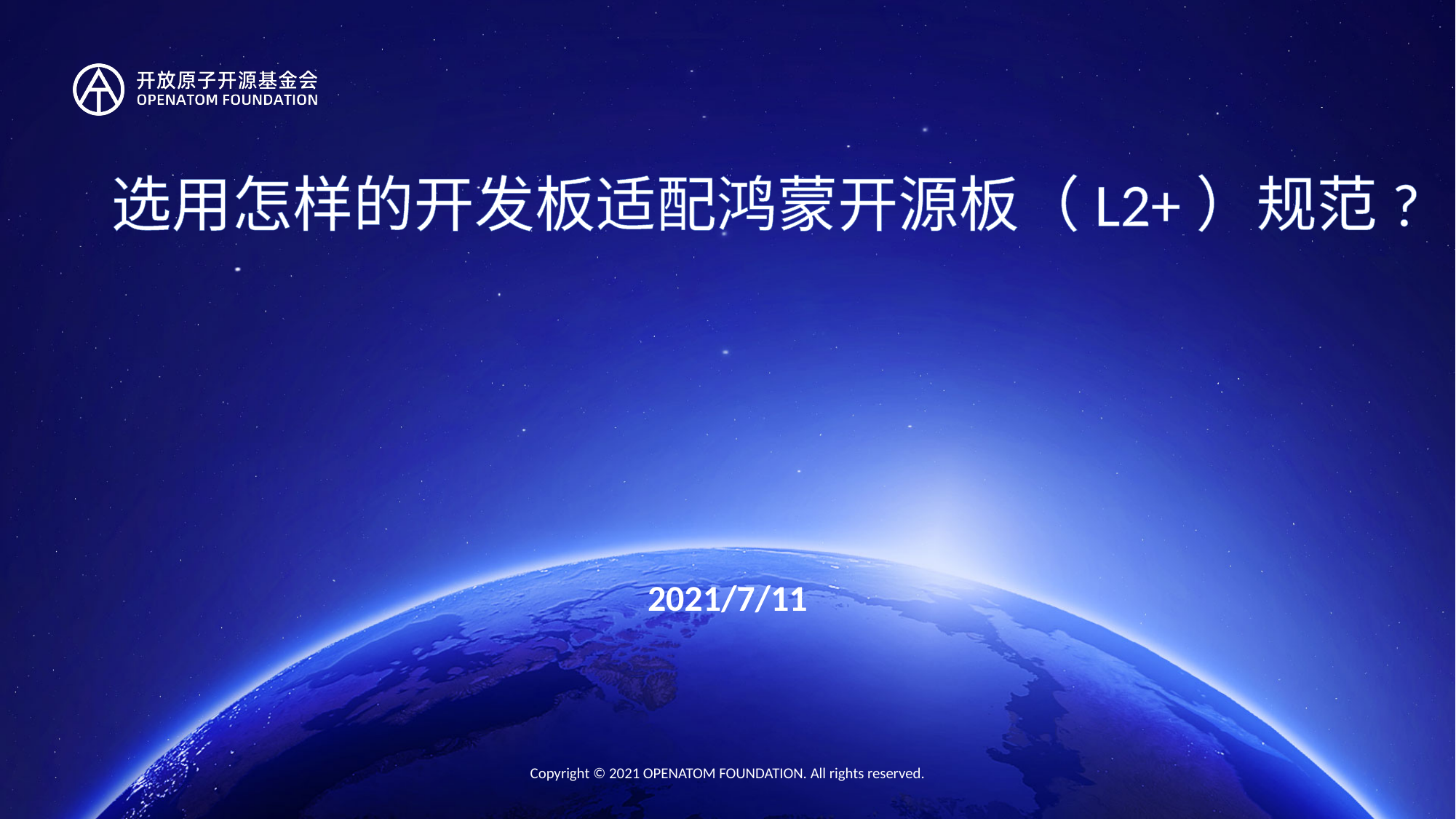

选用怎样的开发板适配鸿蒙开源板（L2+）规范?
2021/7/11
Copyright © 2021 OPENATOM FOUNDATION. All rights reserved.